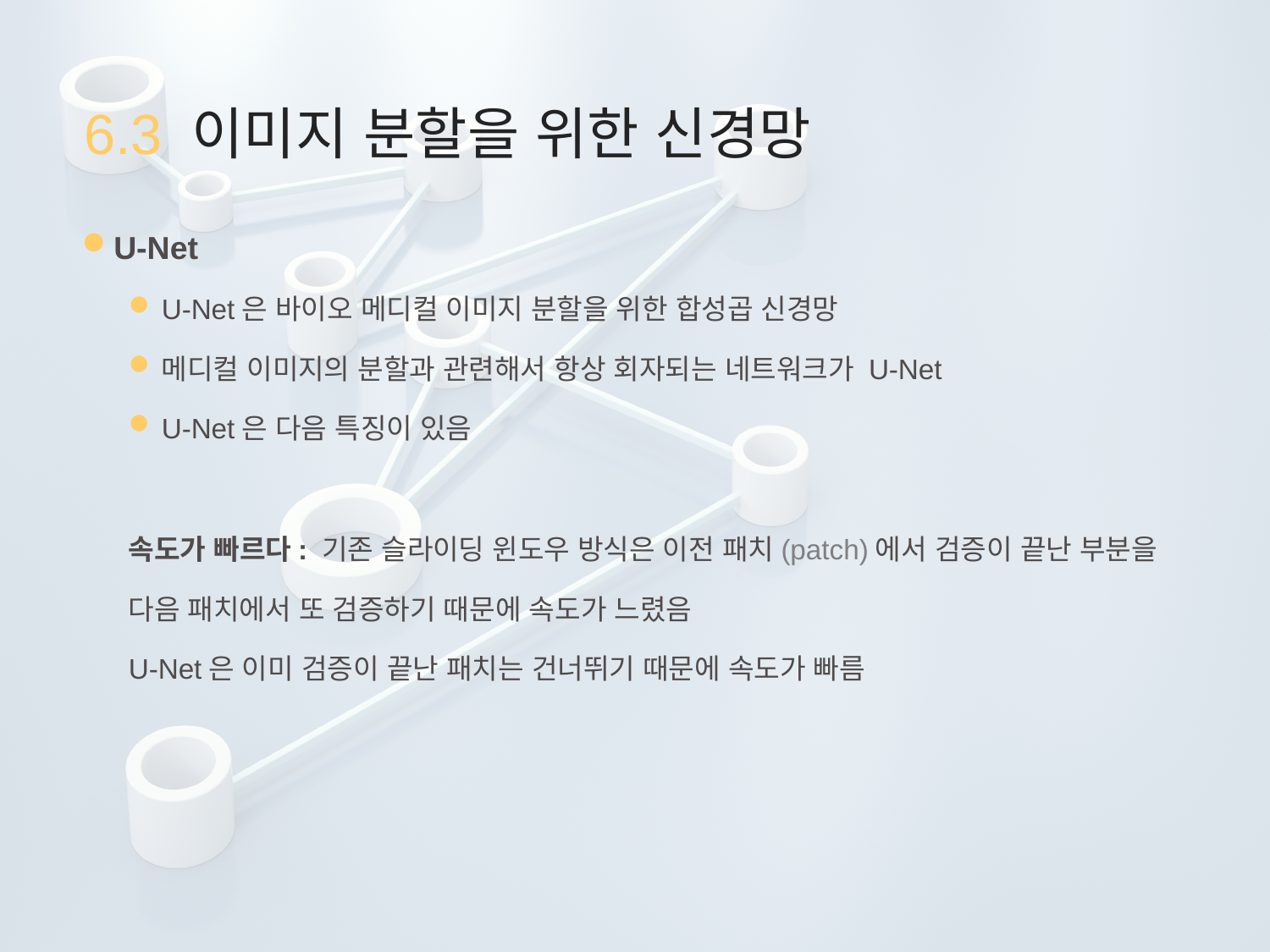

# 6.3 이미지 분할을 위한 신경망
U-Net
U-Net은 바이오 메디컬 이미지 분할을 위한 합성곱 신경망
메디컬 이미지의 분할과 관련해서 항상 회자되는 네트워크가 U-Net
U-Net은 다음 특징이 있음

속도가 빠르다: 기존 슬라이딩 윈도우 방식은 이전 패치(patch)에서 검증이 끝난 부분을
다음 패치에서 또 검증하기 때문에 속도가 느렸음
U-Net은 이미 검증이 끝난 패치는 건너뛰기 때문에 속도가 빠름